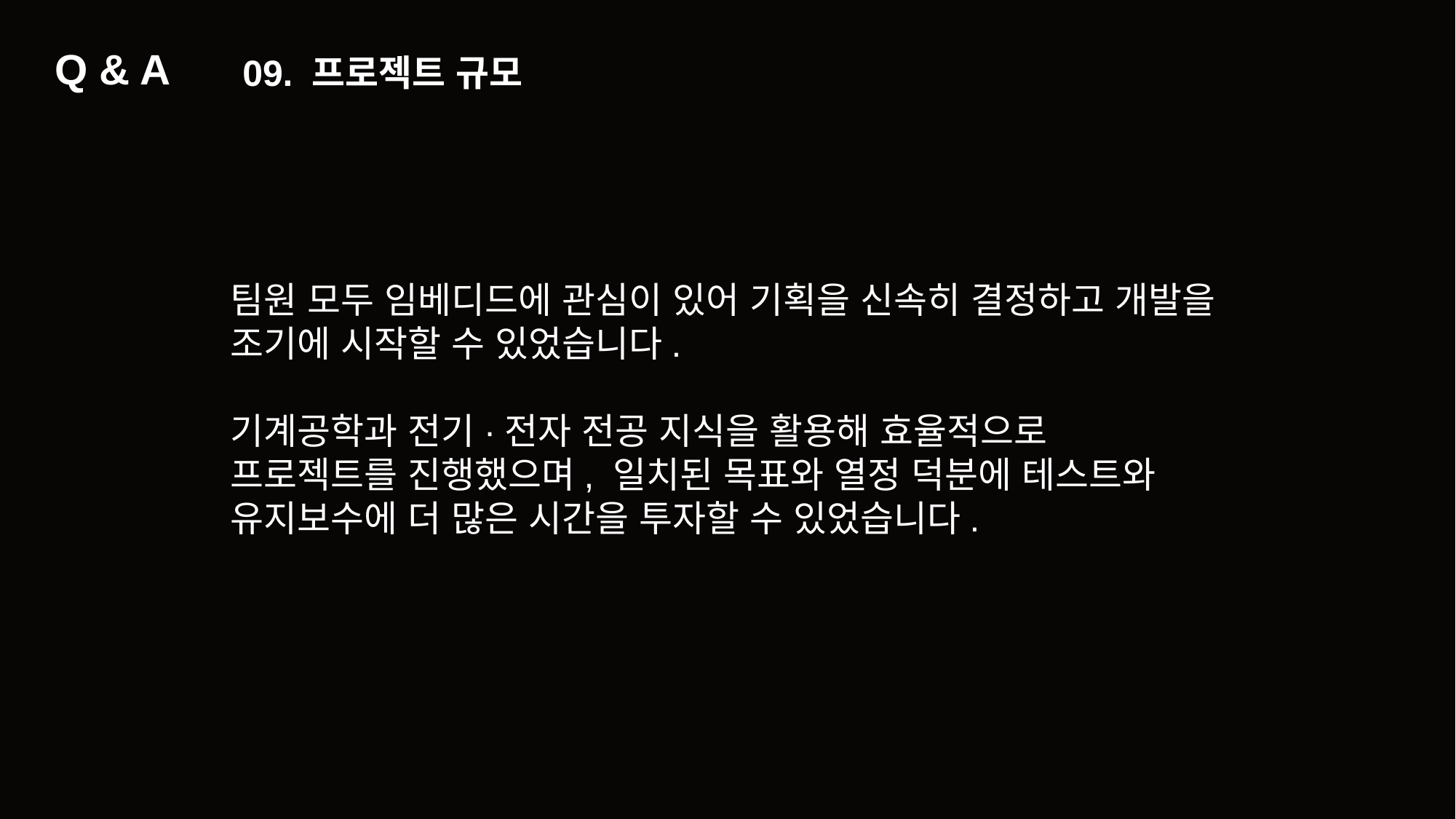

Q & A
09. 프로젝트 규모
팀원 모두 임베디드에 관심이 있어 기획을 신속히 결정하고 개발을 조기에 시작할 수 있었습니다.

기계공학과 전기·전자 전공 지식을 활용해 효율적으로 프로젝트를 진행했으며, 일치된 목표와 열정 덕분에 테스트와 유지보수에 더 많은 시간을 투자할 수 있었습니다.